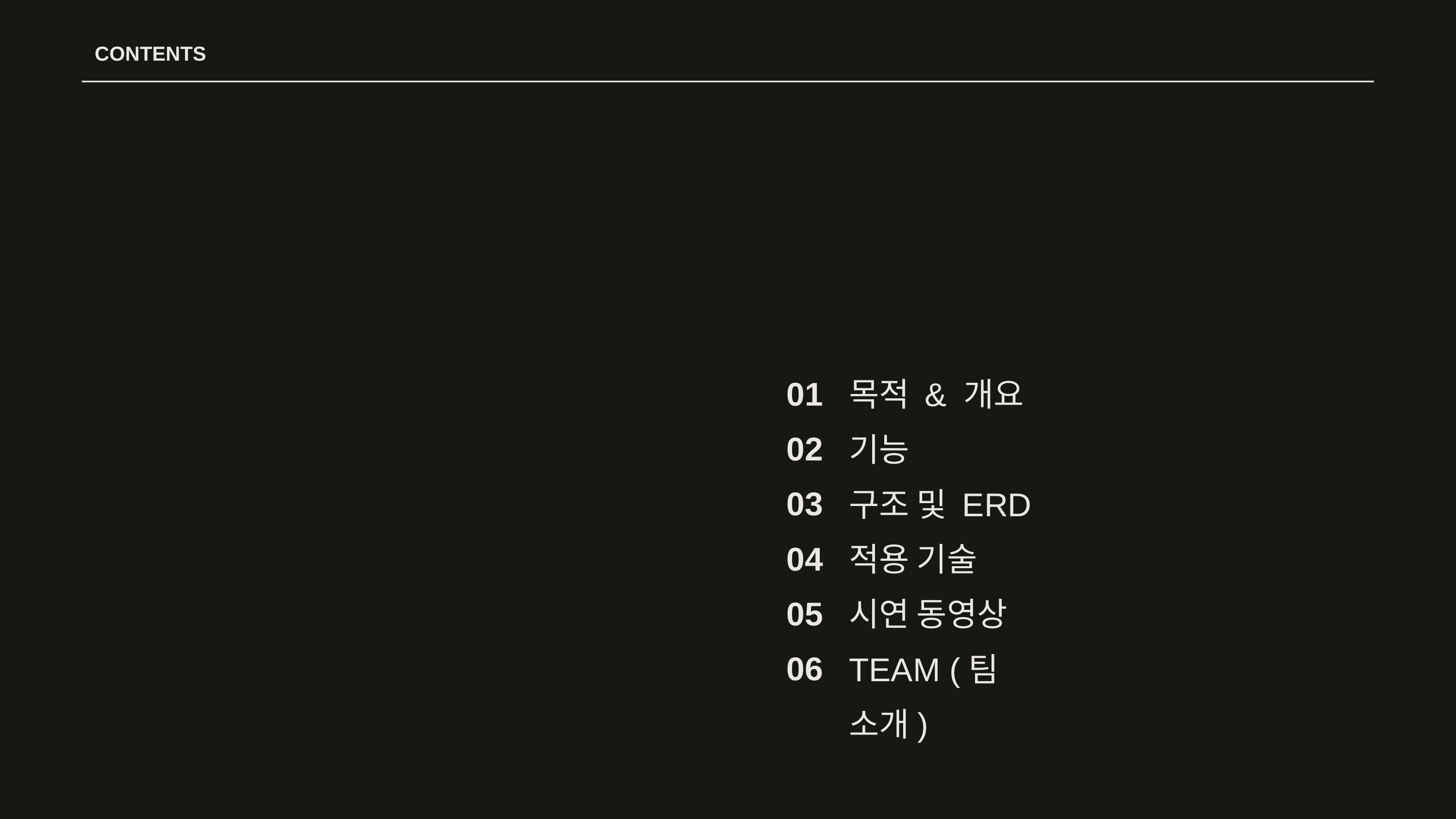

CONTENTS

01
02
03
04
05
06
목적 & 개요
기능
구조 및 ERD
적용 기술
시연 동영상
TEAM (팀 소개)